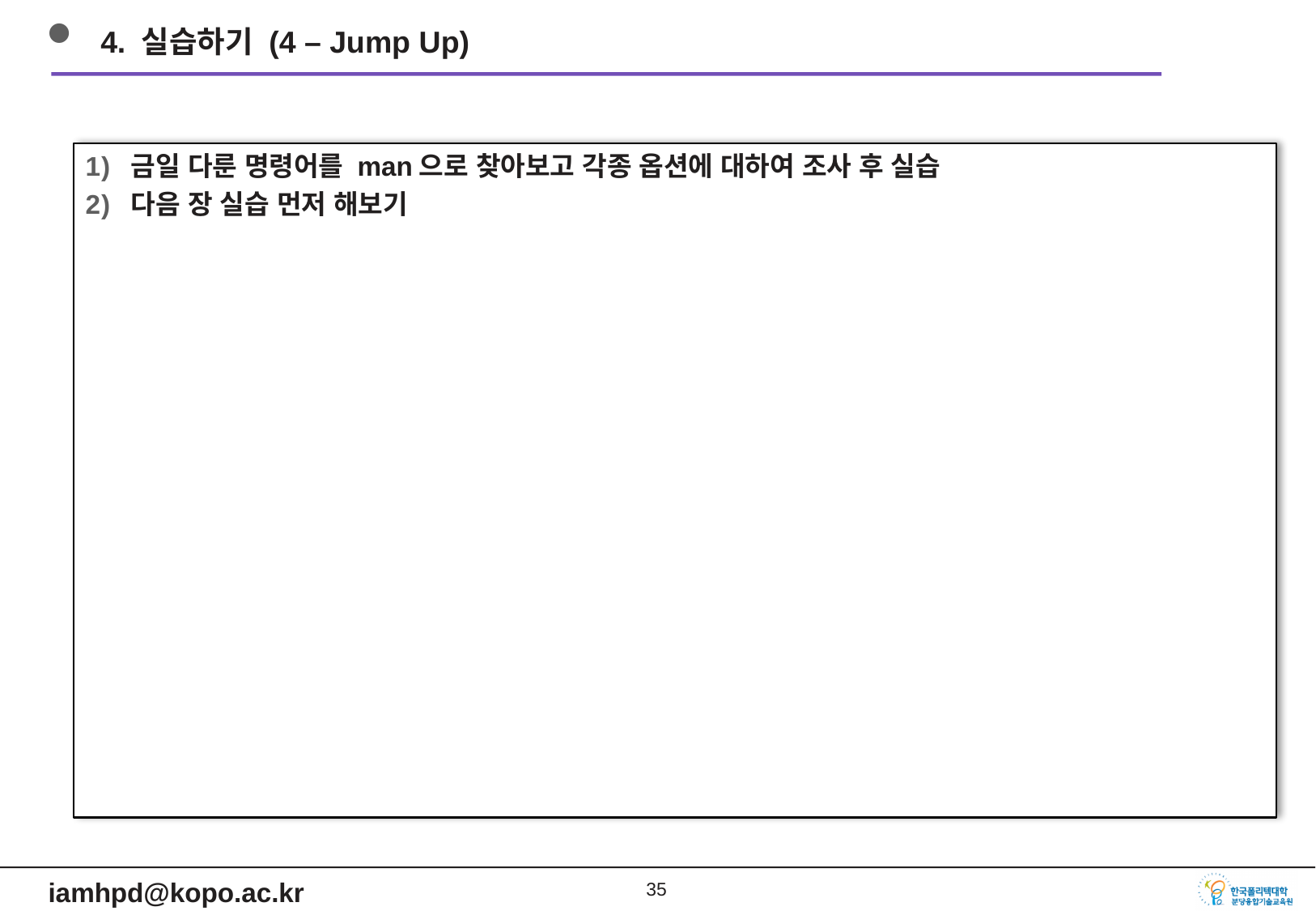

4. 실습하기 (4 – Jump Up)
금일 다룬 명령어를 man으로 찾아보고 각종 옵션에 대하여 조사 후 실습
다음 장 실습 먼저 해보기
35